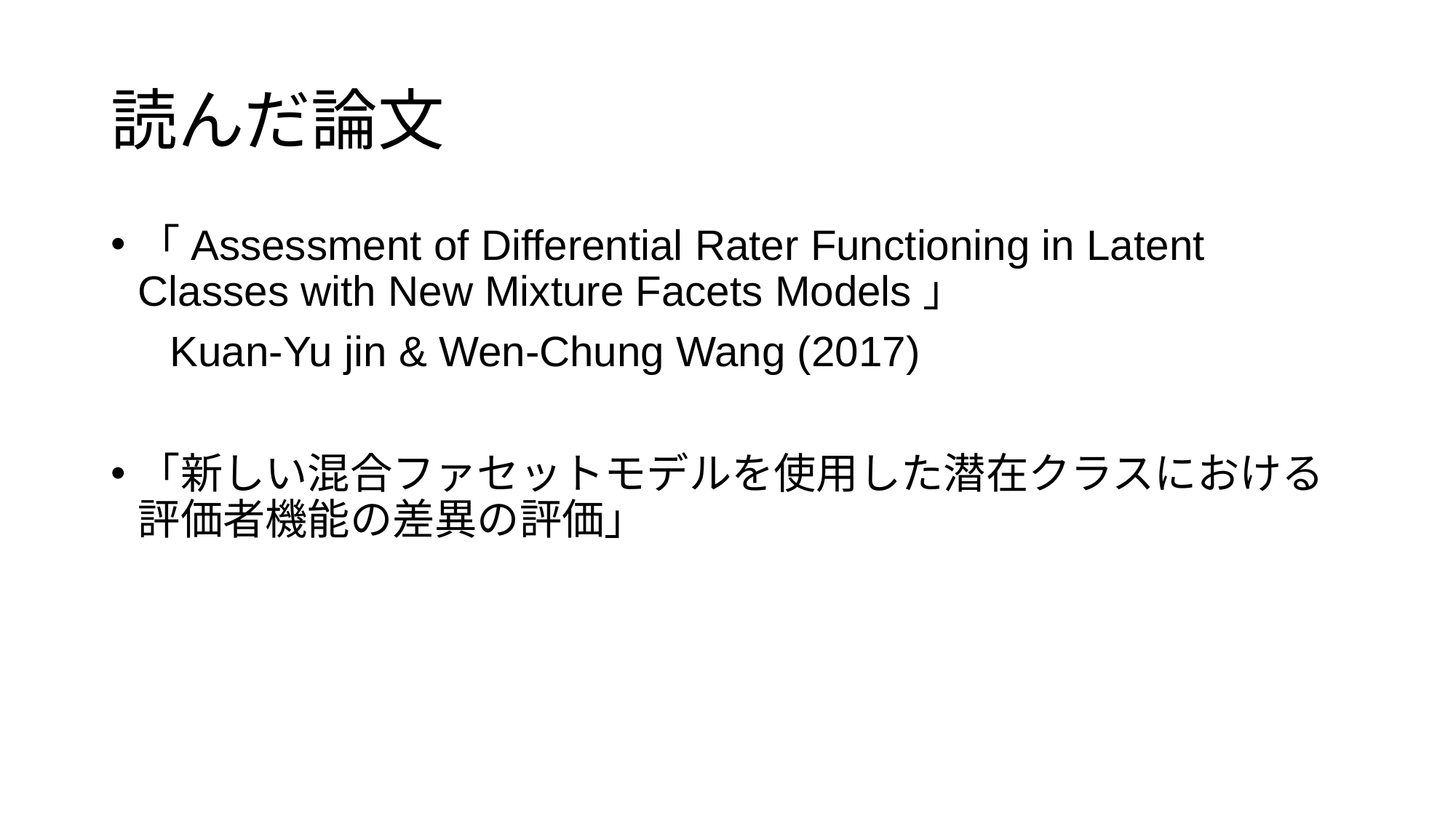

# 読んだ論文
「Assessment of Differential Rater Functioning in Latent Classes with New Mixture Facets Models」
     Kuan-Yu jin & Wen-Chung Wang (2017)

「新しい混合ファセットモデルを使用した潜在クラスにおける評価者機能の差異の評価」